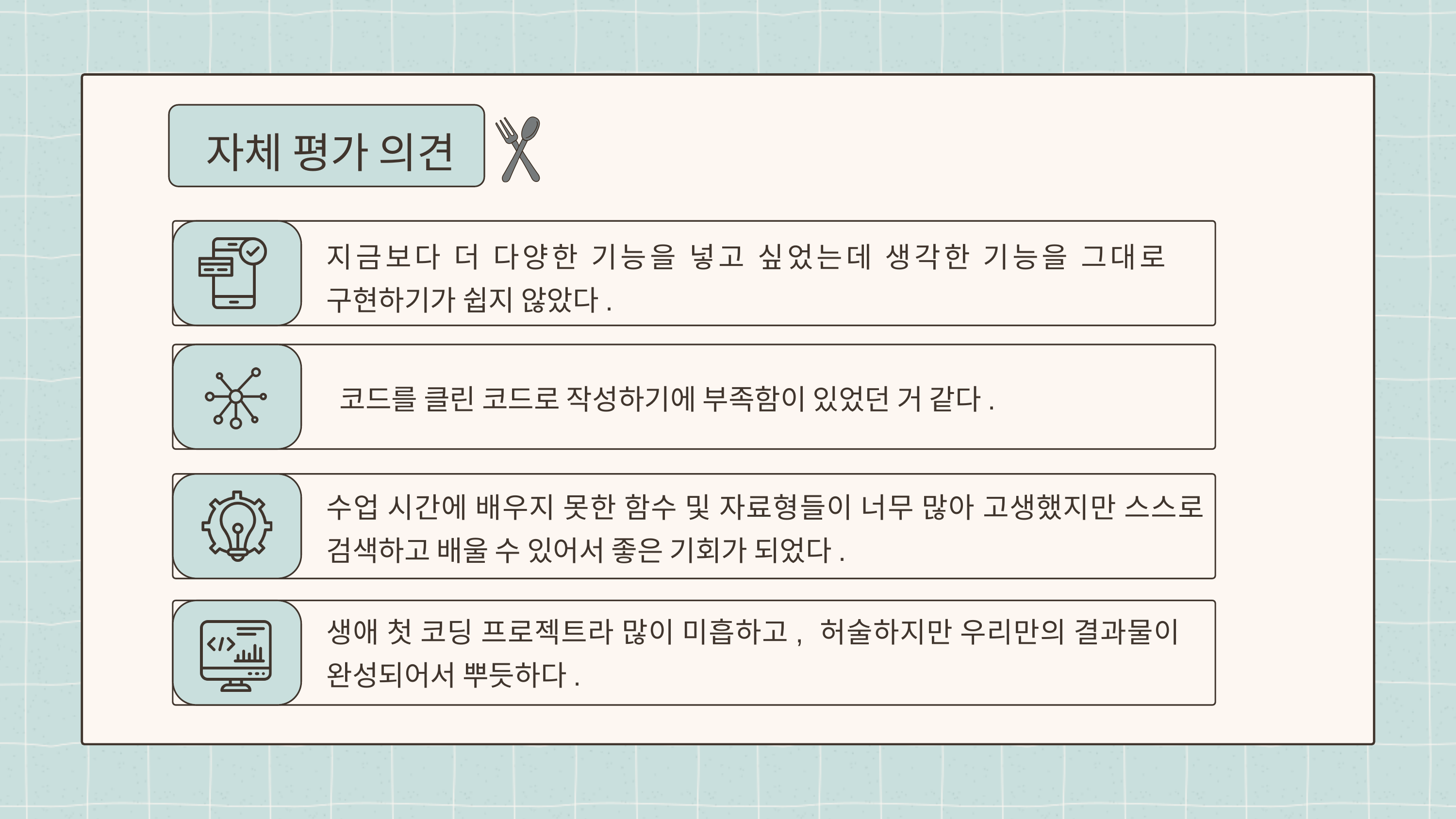

자체 평가 의견

지금보다 더 다양한 기능을 넣고 싶었는데 생각한 기능을 그대로 구현하기가 쉽지 않았다.

 코드를 클린 코드로 작성하기에 부족함이 있었던 거 같다.

수업 시간에 배우지 못한 함수 및 자료형들이 너무 많아 고생했지만 스스로 검색하고 배울 수 있어서 좋은 기회가 되었다.

생애 첫 코딩 프로젝트라 많이 미흡하고, 허술하지만 우리만의 결과물이 완성되어서 뿌듯하다.